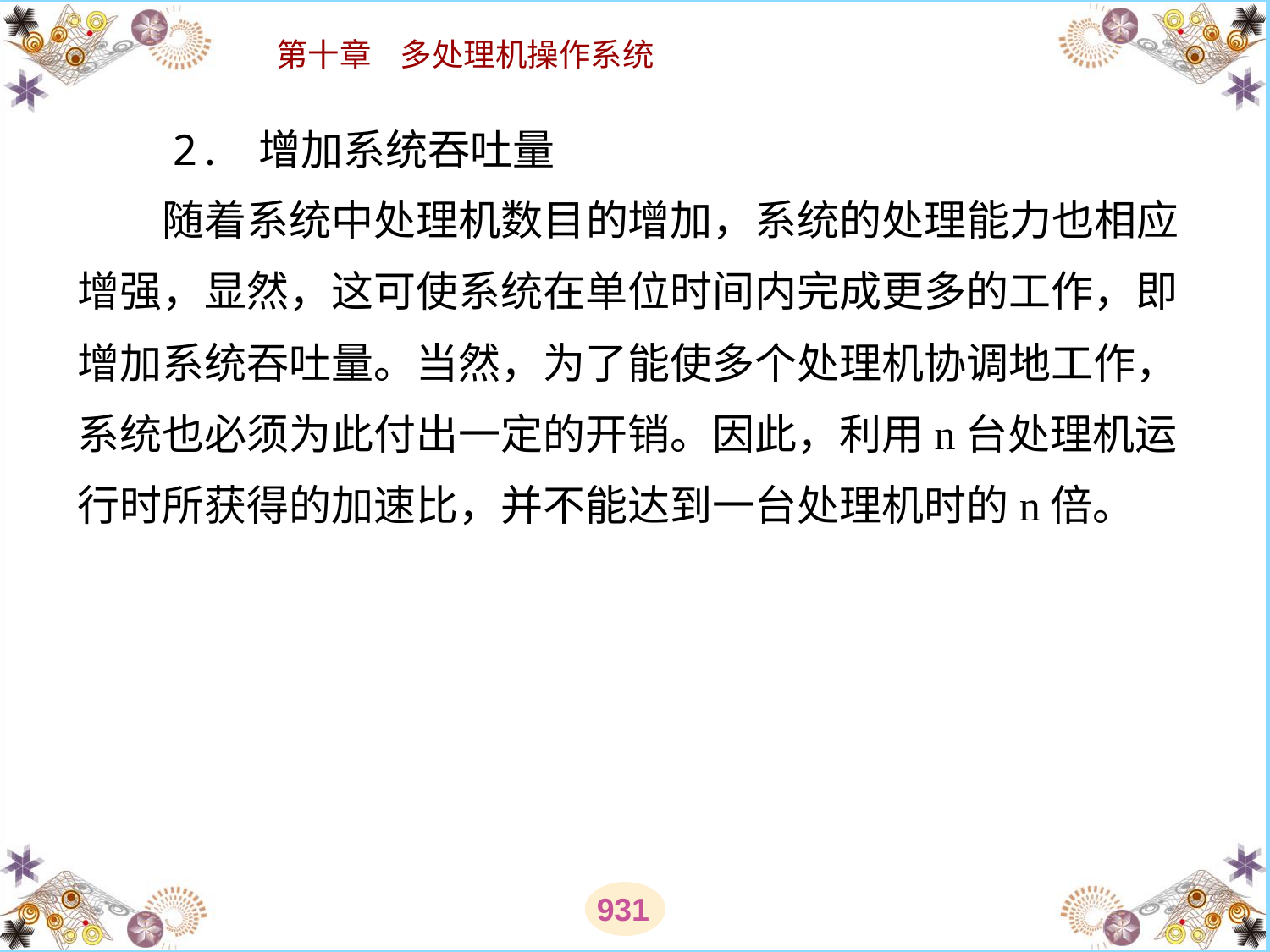

# 2. 增加系统吞吐量 　　随着系统中处理机数目的增加，系统的处理能力也相应增强，显然，这可使系统在单位时间内完成更多的工作，即增加系统吞吐量。当然，为了能使多个处理机协调地工作，系统也必须为此付出一定的开销。因此，利用n台处理机运行时所获得的加速比，并不能达到一台处理机时的n倍。